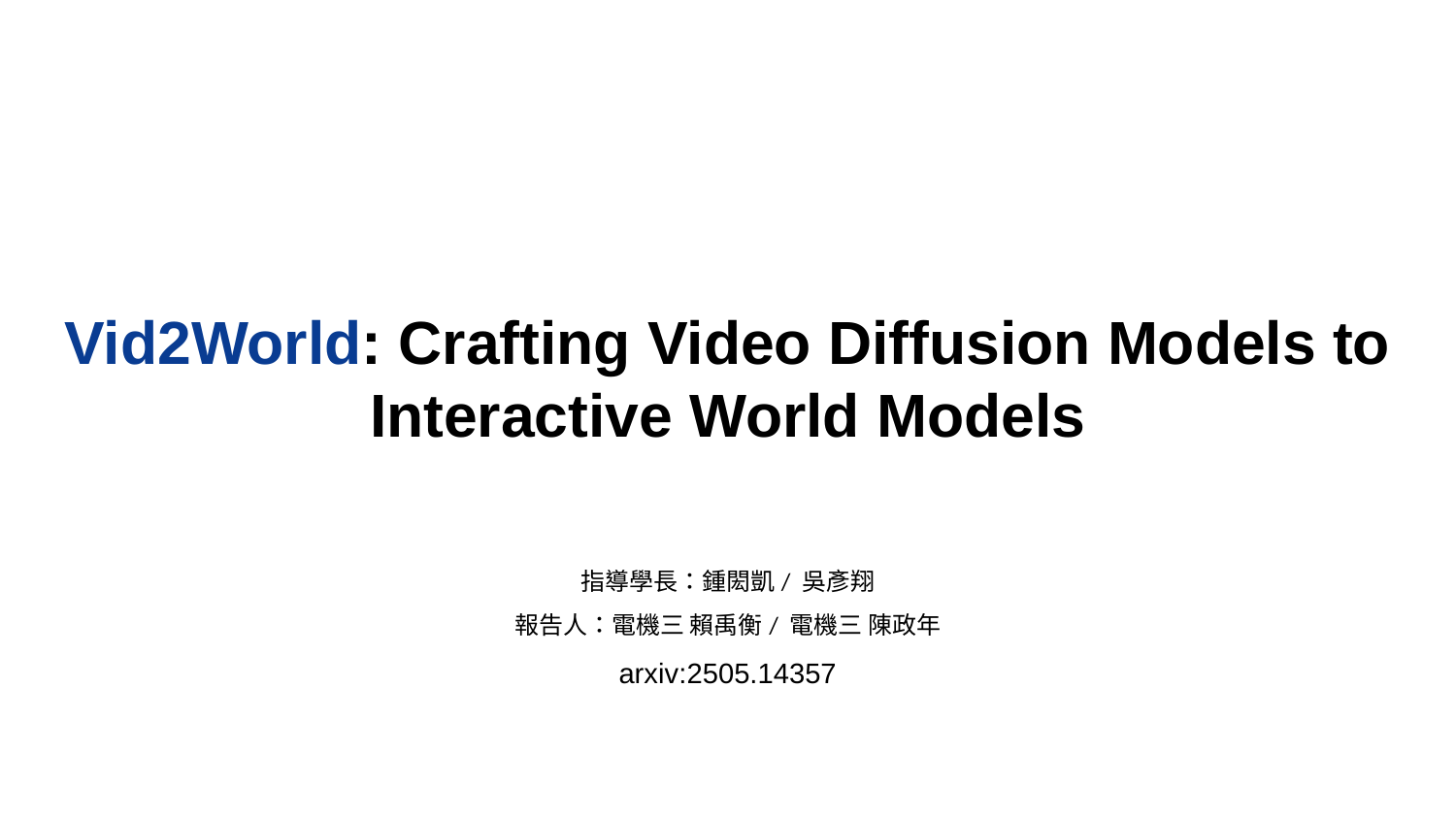

# Vid2World: Crafting Video Diffusion Models to Interactive World Models
指導學長：鍾閎凱/ 吳彥翔
報告人：電機三 賴禹衡/ 電機三 陳政年
arxiv:2505.14357